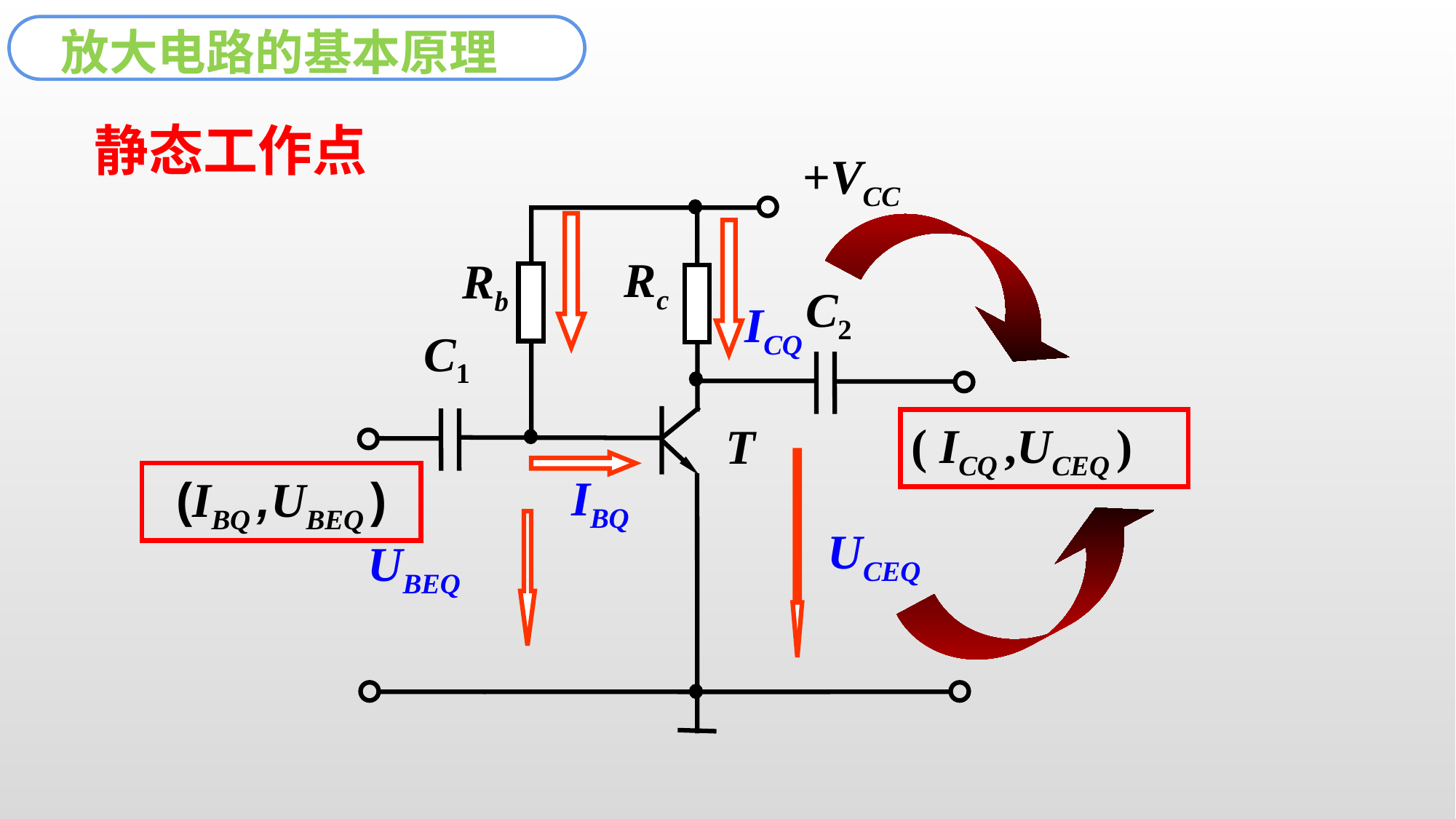

放大电路的基本原理
静态工作点
+VCC

Rc
Rb

C2
C1

T

ICQ

( ICQ ,UCEQ )

UCEQ
(IBQ ,UBEQ )
IBQ

UBEQ